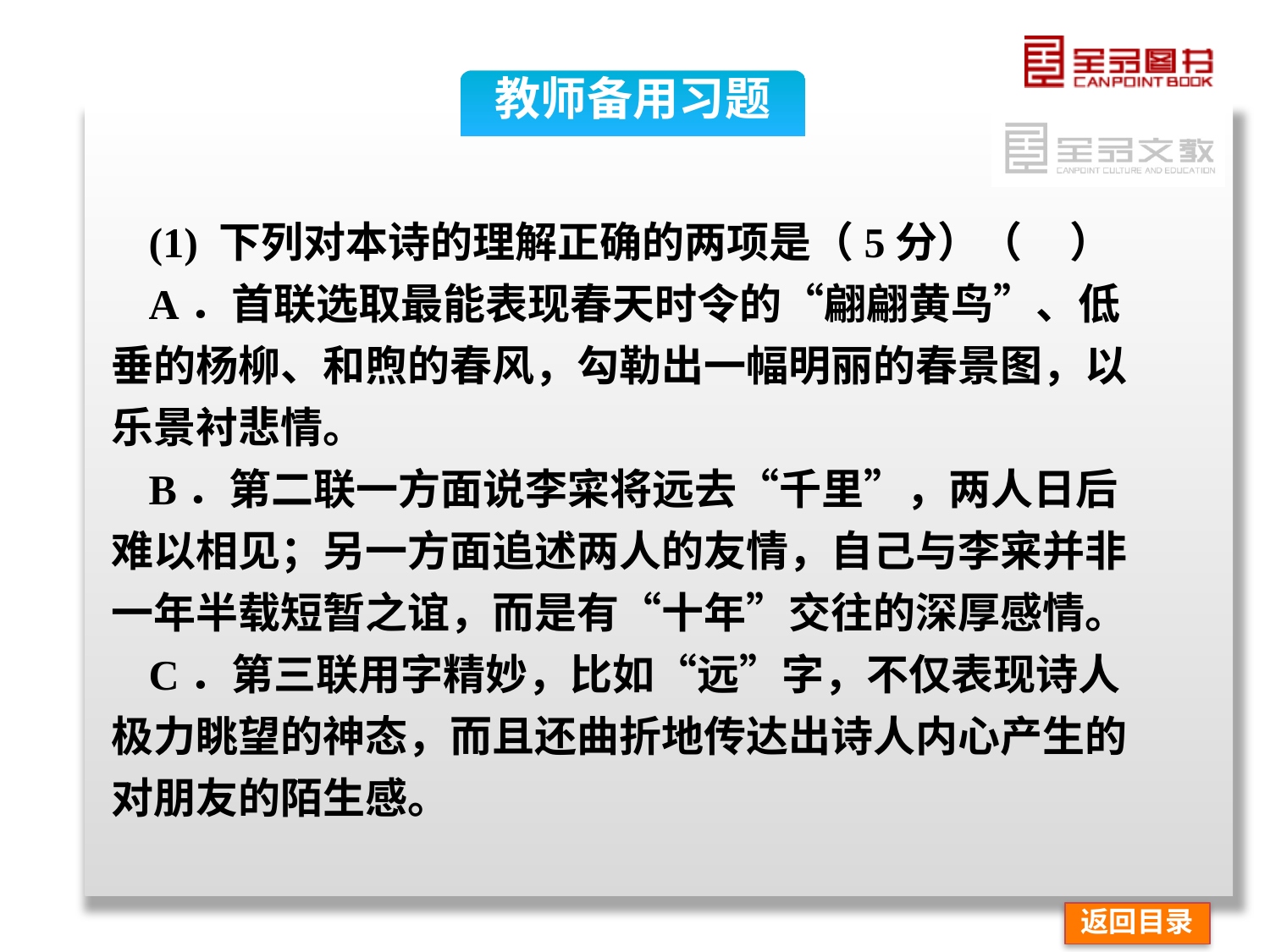

教师备用习题
(1) 下列对本诗的理解正确的两项是（5分）（     ）
A．首联选取最能表现春天时令的“翩翩黄鸟”、低垂的杨柳、和煦的春风，勾勒出一幅明丽的春景图，以乐景衬悲情。
B．第二联一方面说李寀将远去“千里”，两人日后难以相见；另一方面追述两人的友情，自己与李宷并非一年半载短暂之谊，而是有“十年”交往的深厚感情。
C．第三联用字精妙，比如“远”字，不仅表现诗人极力眺望的神态，而且还曲折地传达出诗人内心产生的对朋友的陌生感。
返回目录